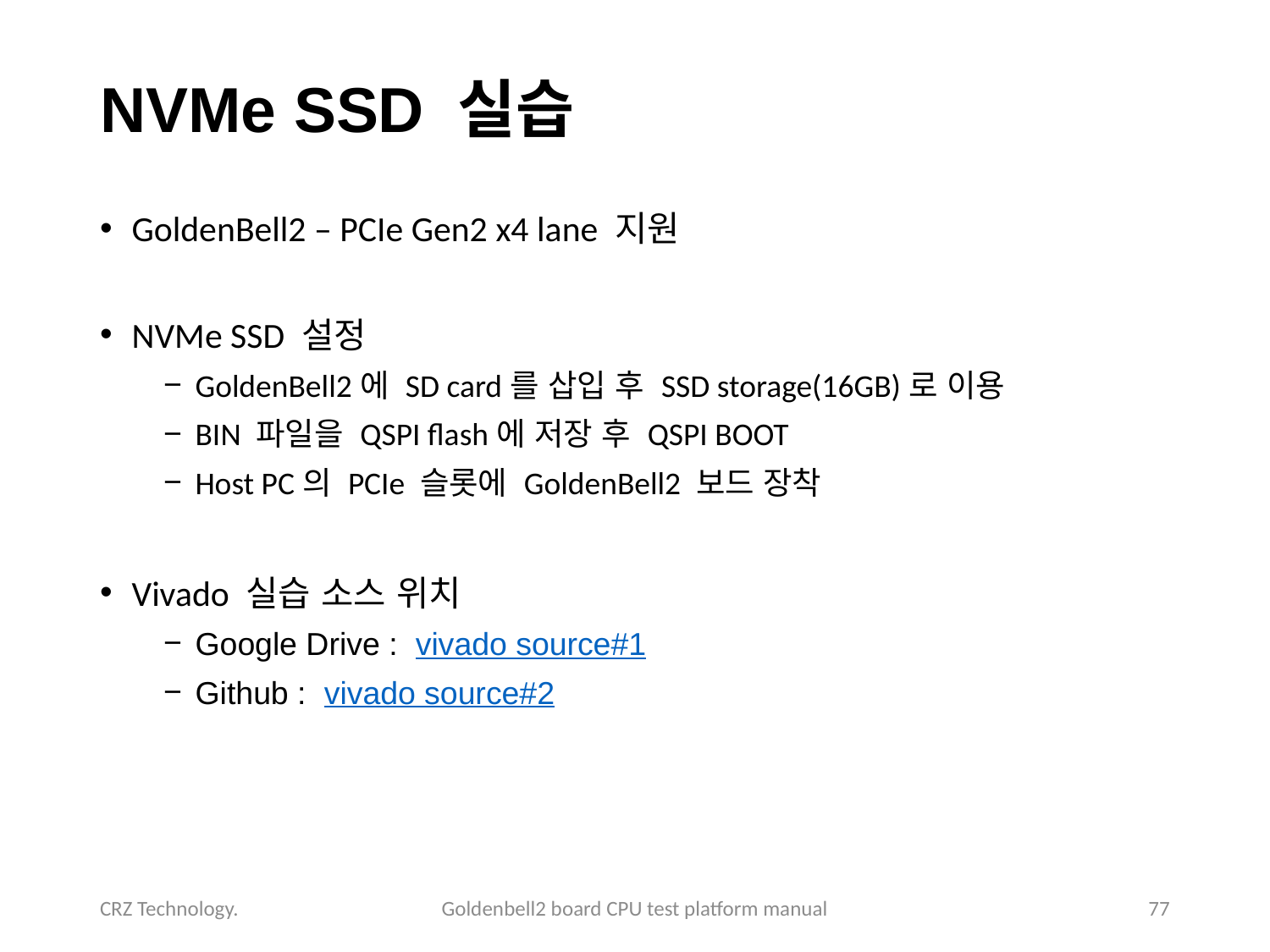

# NVMe SSD 실습
GoldenBell2 – PCIe Gen2 x4 lane 지원

NVMe SSD 설정
GoldenBell2에 SD card를 삽입 후 SSD storage(16GB)로 이용
BIN 파일을 QSPI flash에 저장 후 QSPI BOOT
Host PC의 PCIe 슬롯에 GoldenBell2 보드 장착

Vivado 실습 소스 위치
Google Drive :  vivado source#1
Github :  vivado source#2

CRZ Technology.
Goldenbell2 board CPU test platform manual
77